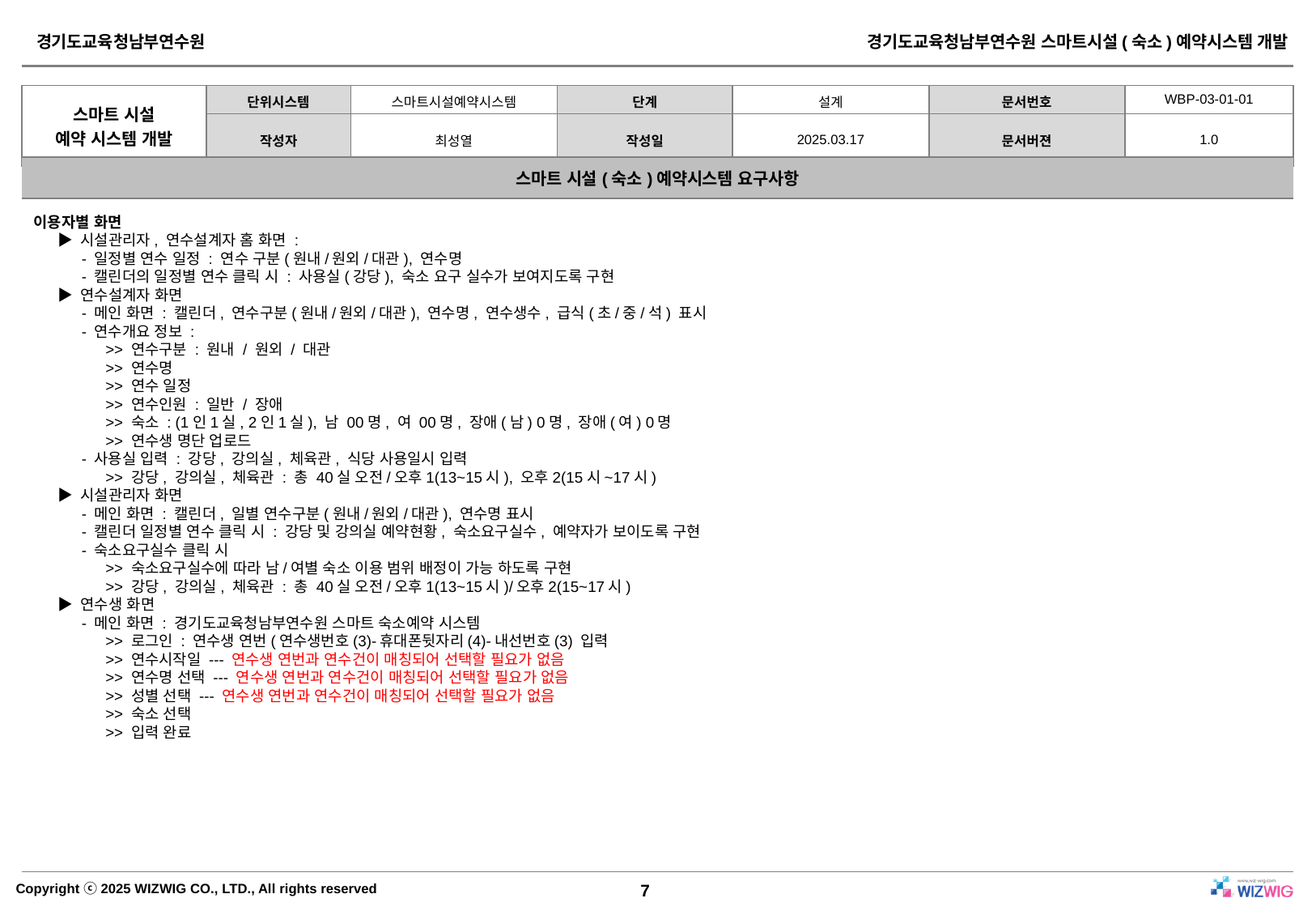

| 스마트 시설(숙소)예약시스템 요구사항 |
| --- |
이용자별 화면
▶ 시설관리자, 연수설계자 홈 화면 :
- 일정별 연수 일정 : 연수 구분(원내/원외/대관), 연수명
- 캘린더의 일정별 연수 클릭 시 : 사용실(강당), 숙소 요구 실수가 보여지도록 구현
▶ 연수설계자 화면
- 메인 화면 : 캘린더, 연수구분(원내/원외/대관), 연수명, 연수생수, 급식(초/중/석) 표시
- 연수개요 정보 :
>> 연수구분 : 원내 / 원외 / 대관
>> 연수명
>> 연수 일정
>> 연수인원 : 일반 / 장애
>> 숙소 : (1인1실, 2인1실), 남 00명, 여 00명, 장애(남) 0명, 장애(여) 0명
>> 연수생 명단 업로드
- 사용실 입력 : 강당, 강의실, 체육관, 식당 사용일시 입력
>> 강당, 강의실, 체육관 : 총 40실 오전/오후1(13~15시), 오후2(15시~17시)
▶ 시설관리자 화면
- 메인 화면 : 캘린더, 일별 연수구분(원내/원외/대관), 연수명 표시
- 캘린더 일정별 연수 클릭 시 : 강당 및 강의실 예약현황, 숙소요구실수, 예약자가 보이도록 구현
- 숙소요구실수 클릭 시
>> 숙소요구실수에 따라 남/여별 숙소 이용 범위 배정이 가능 하도록 구현
>> 강당, 강의실, 체육관 : 총 40실 오전/오후1(13~15시)/오후2(15~17시)
▶ 연수생 화면
- 메인 화면 : 경기도교육청남부연수원 스마트 숙소예약 시스템
>> 로그인 : 연수생 연번(연수생번호(3)-휴대폰뒷자리(4)-내선번호(3) 입력
>> 연수시작일 --- 연수생 연번과 연수건이 매칭되어 선택할 필요가 없음
>> 연수명 선택 --- 연수생 연번과 연수건이 매칭되어 선택할 필요가 없음
>> 성별 선택 --- 연수생 연번과 연수건이 매칭되어 선택할 필요가 없음
>> 숙소 선택
>> 입력 완료